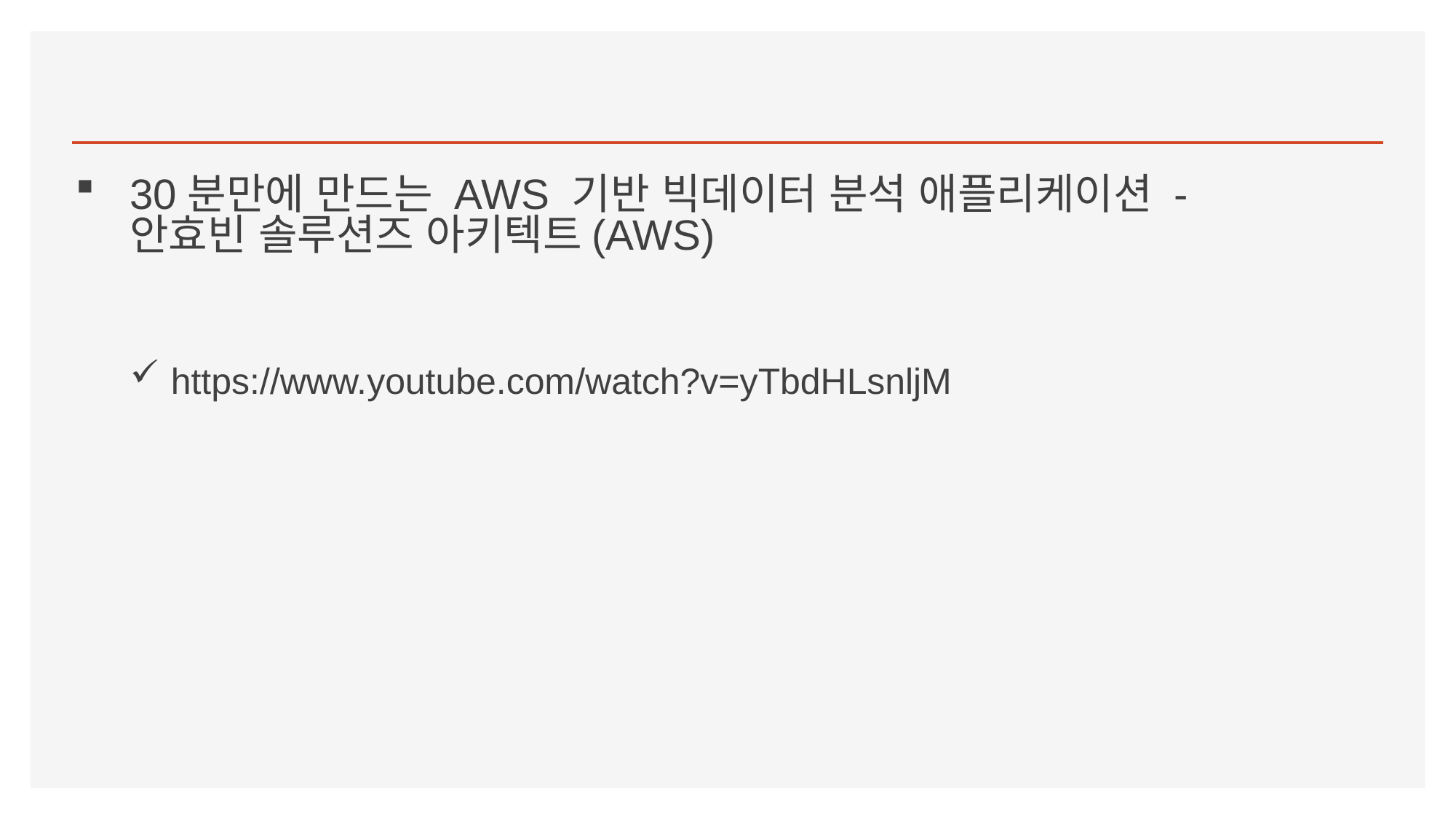

#
30분만에 만드는 AWS 기반 빅데이터 분석 애플리케이션 - 안효빈 솔루션즈 아키텍트(AWS)

https://www.youtube.com/watch?v=yTbdHLsnljM